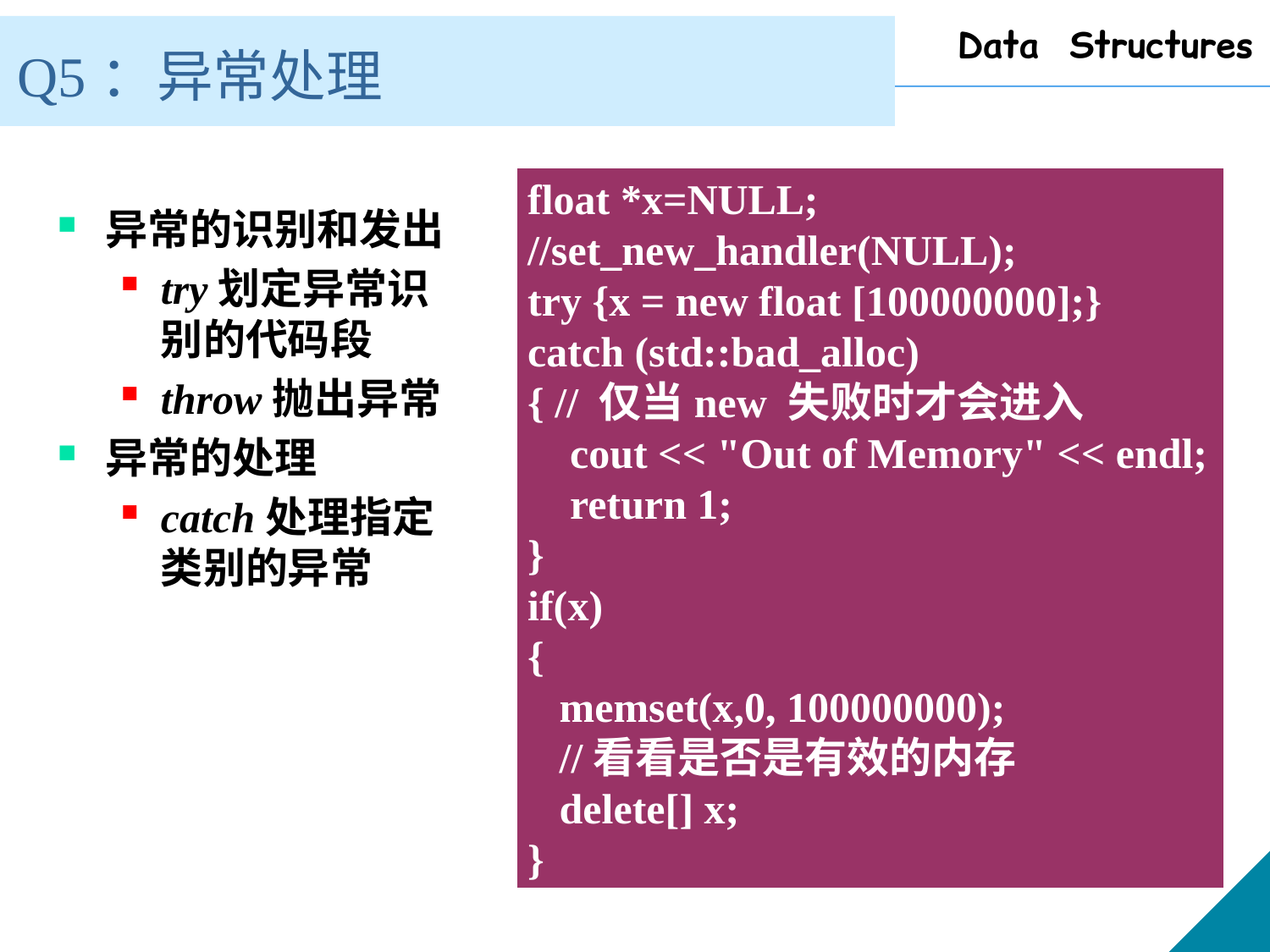

# Q5：异常处理
float *x=NULL;
//set_new_handler(NULL);
try {x = new float [100000000];}
catch (std::bad_alloc)
{ // 仅当new 失败时才会进入
    cout << "Out of Memory" << endl;
    return 1;
}
if(x)
{
   memset(x,0, 100000000);
   //看看是否是有效的内存
   delete[] x;
}
异常的识别和发出
try划定异常识别的代码段
throw抛出异常
异常的处理
catch处理指定类别的异常